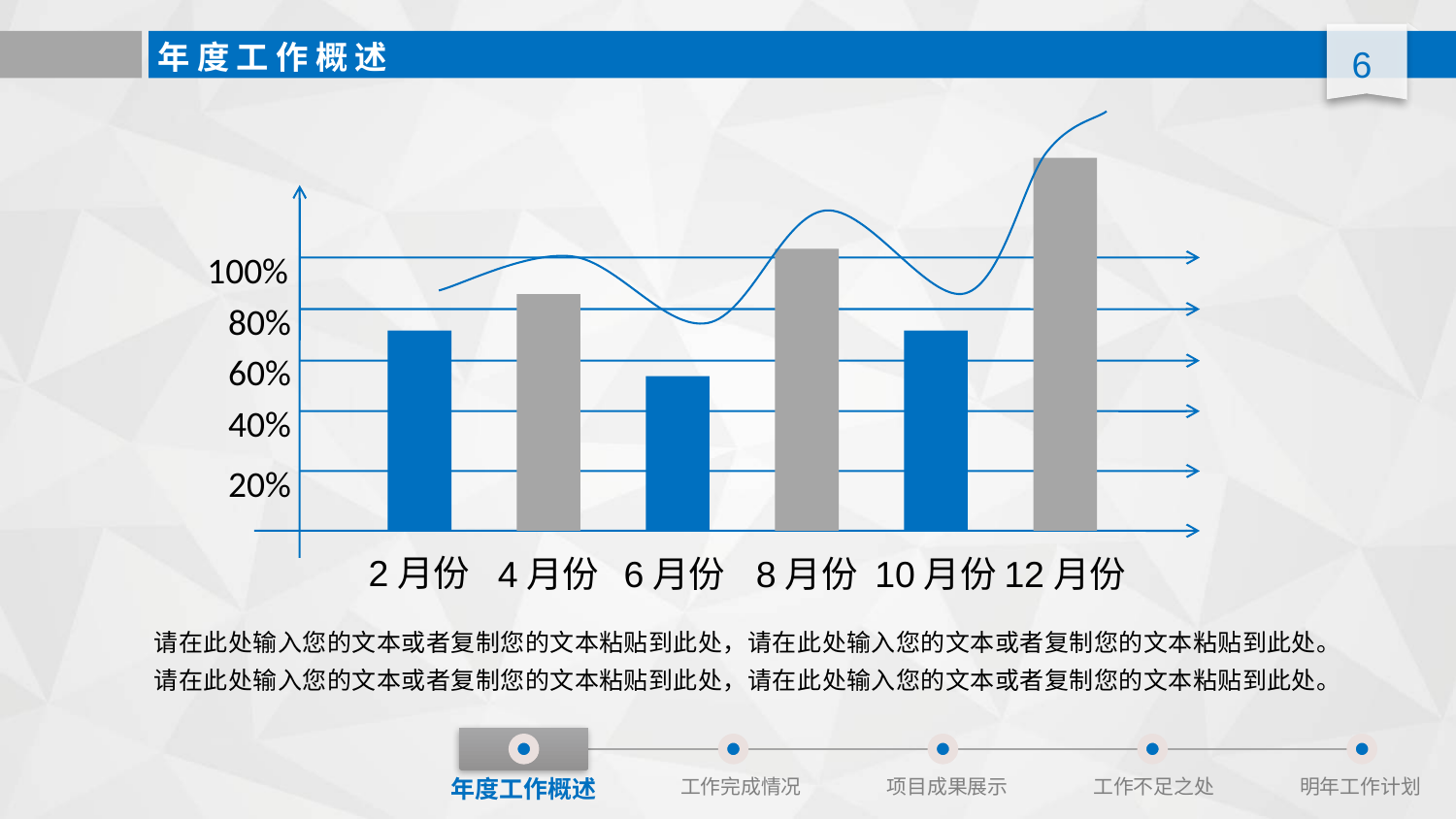

年 度 工 作 概 述

100%
80%
60%
40%
20%

2月份

4月份
6月份
8月份
10月份
12月份
请在此处输入您的文本或者复制您的文本粘贴到此处，请在此处输入您的文本或者复制您的文本粘贴到此处。
请在此处输入您的文本或者复制您的文本粘贴到此处，请在此处输入您的文本或者复制您的文本粘贴到此处。